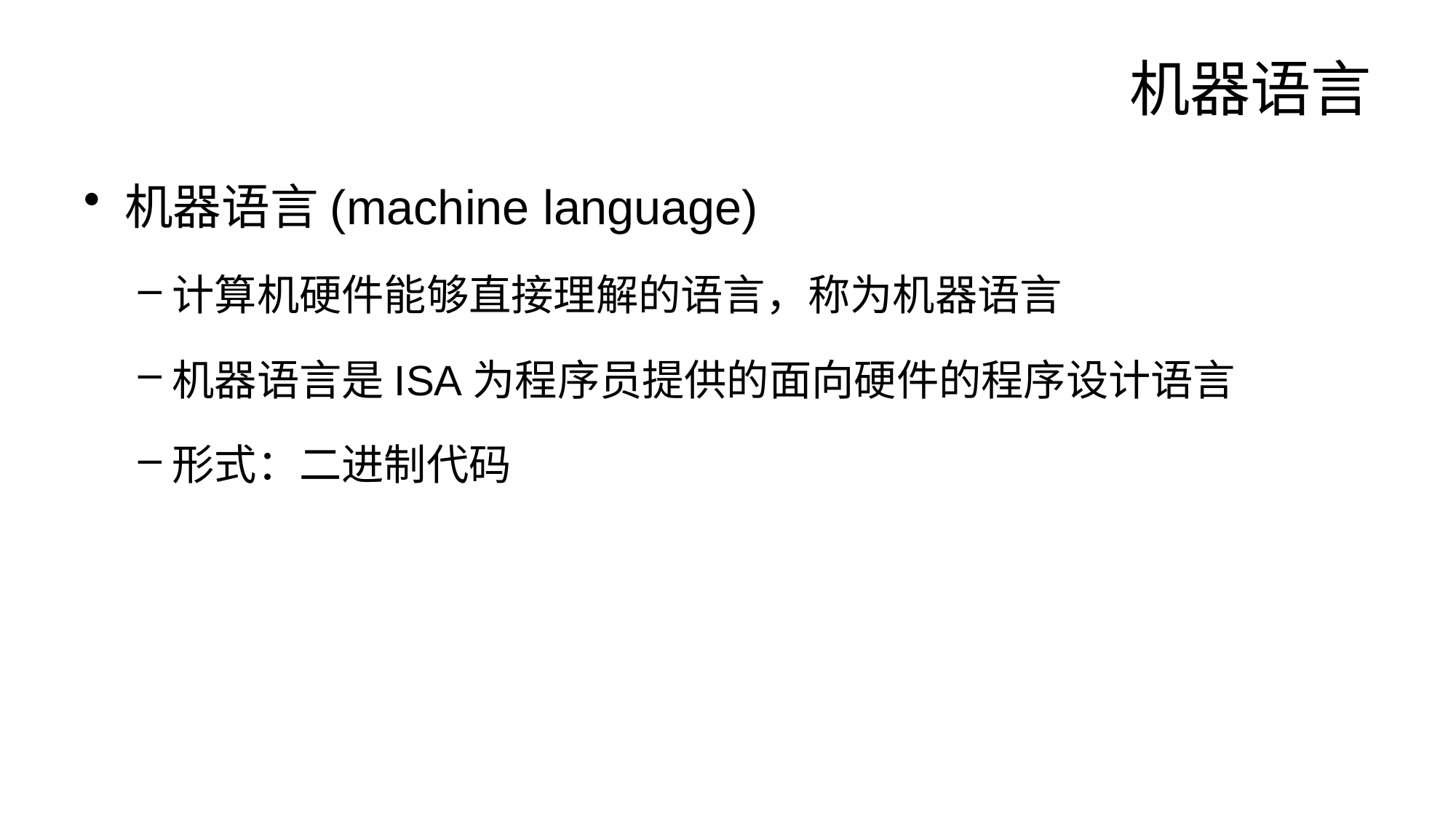

# 机器语言
机器语言(machine language)
计算机硬件能够直接理解的语言，称为机器语言
机器语言是ISA为程序员提供的面向硬件的程序设计语言
形式：二进制代码